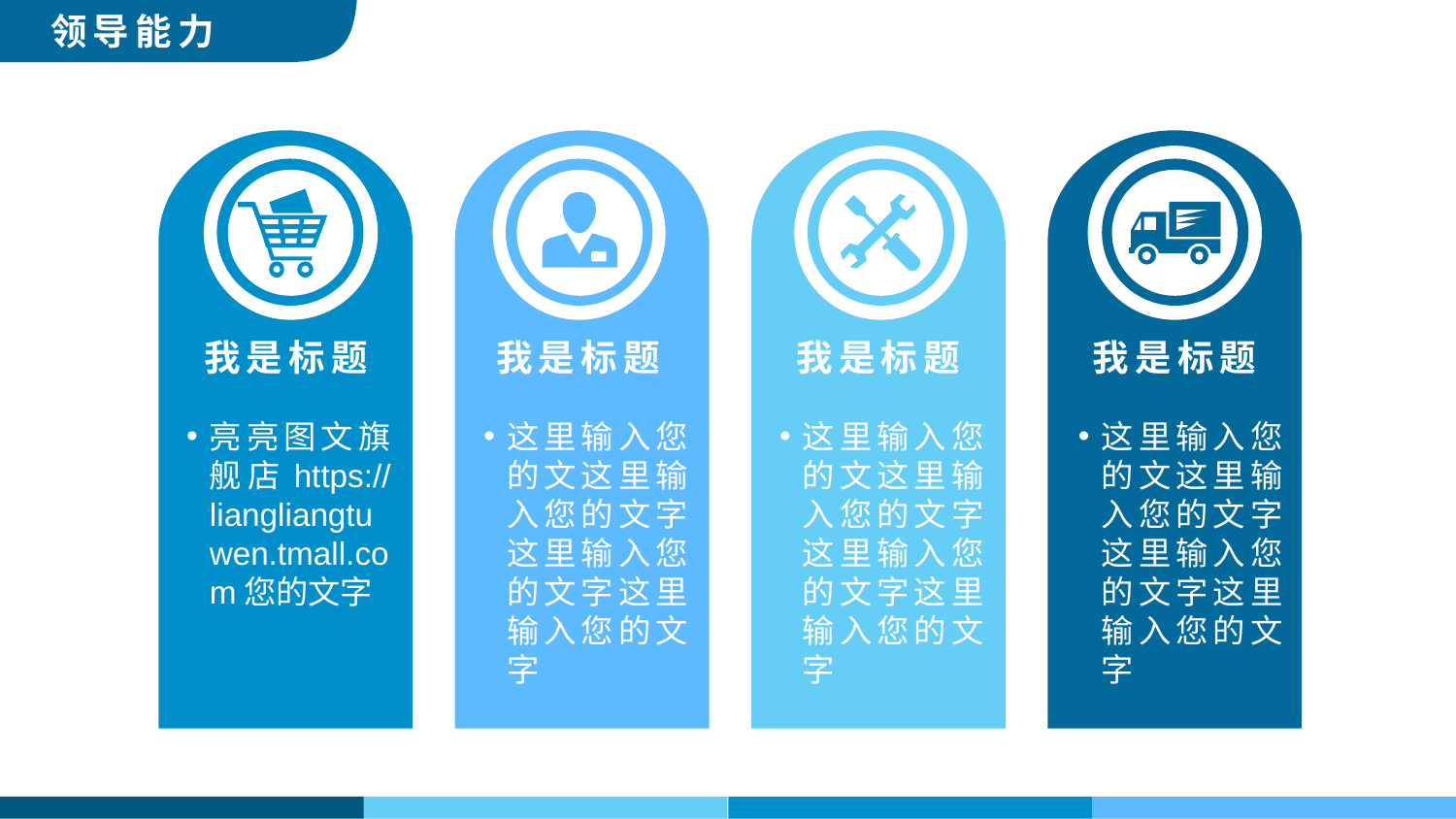

领导能力

我是标题
我是标题
我是标题
我是标题
亮亮图文旗舰店https://liangliangtuwen.tmall.com您的文字
这里输入您的文这里输入您的文字这里输入您的文字这里输入您的文字
这里输入您的文这里输入您的文字这里输入您的文字这里输入您的文字
这里输入您的文这里输入您的文字这里输入您的文字这里输入您的文字